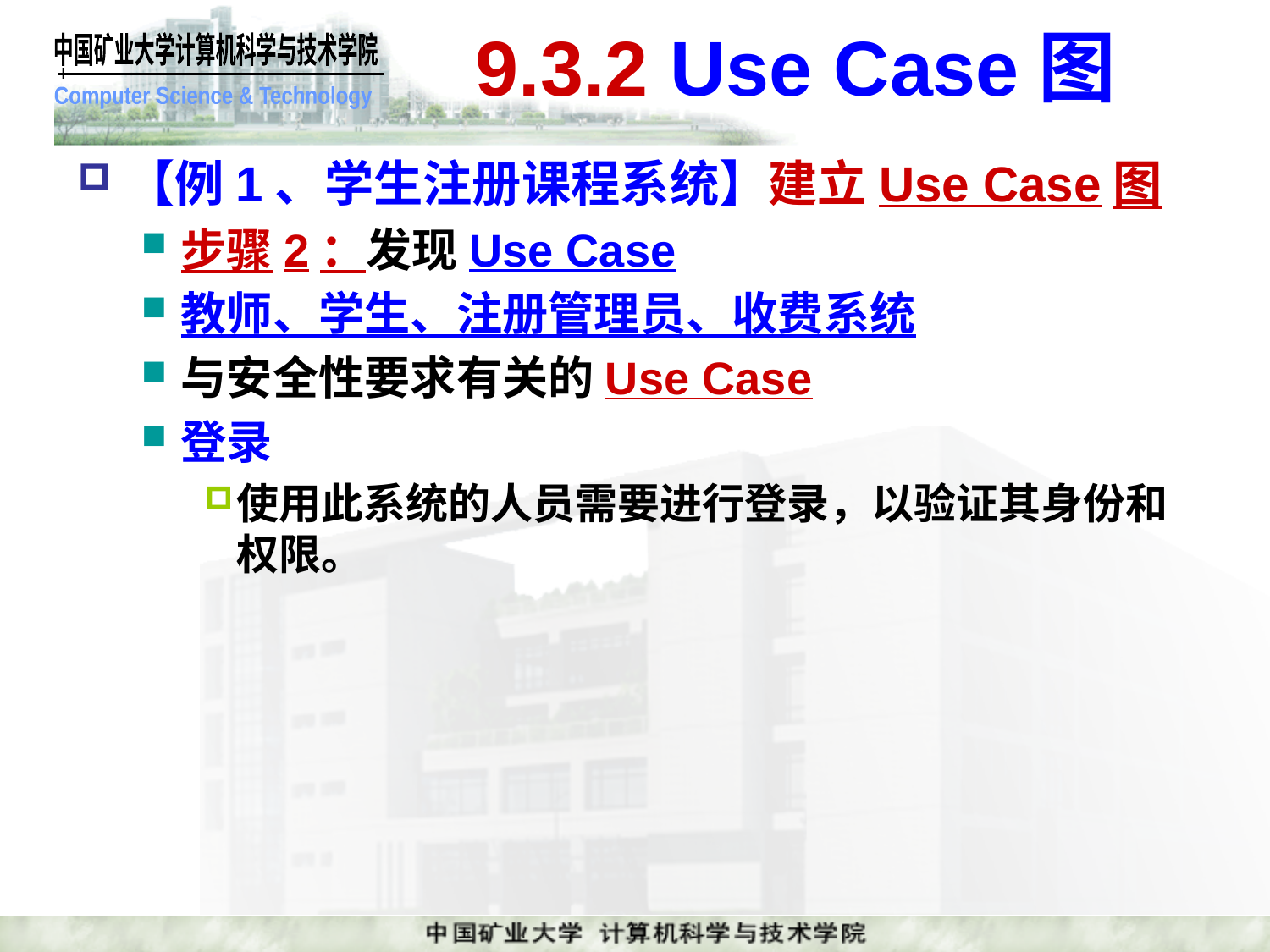

# 9.3.2 Use Case图
【例1、学生注册课程系统】建立Use Case图
步骤2：发现Use Case
教师、学生、注册管理员、收费系统
与安全性要求有关的Use Case
登录
使用此系统的人员需要进行登录，以验证其身份和权限。
82